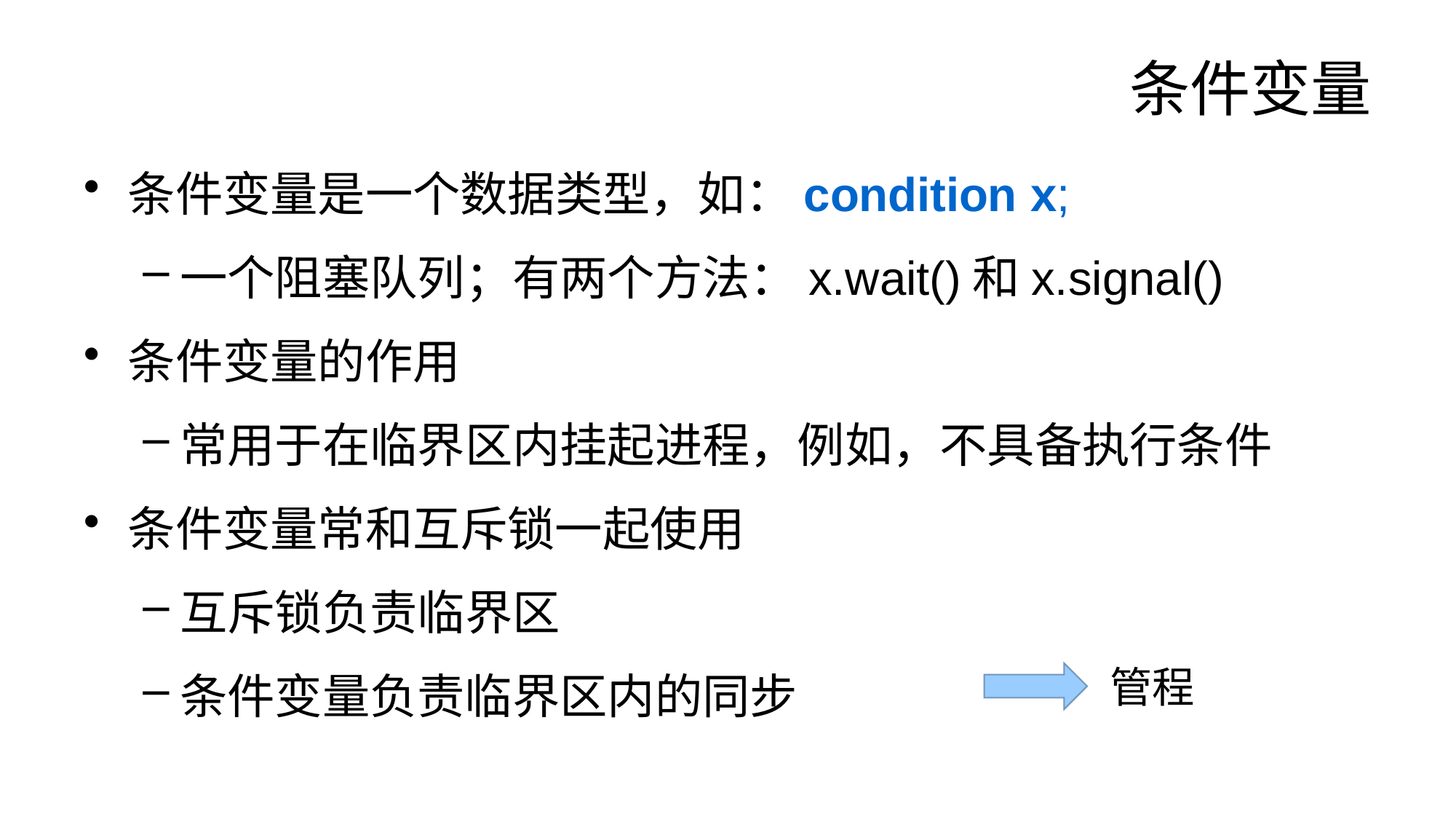

# 条件变量
条件变量是一个数据类型，如：condition x;
一个阻塞队列；有两个方法：x.wait()和x.signal()
条件变量的作用
常用于在临界区内挂起进程，例如，不具备执行条件
条件变量常和互斥锁一起使用
互斥锁负责临界区
条件变量负责临界区内的同步
管程